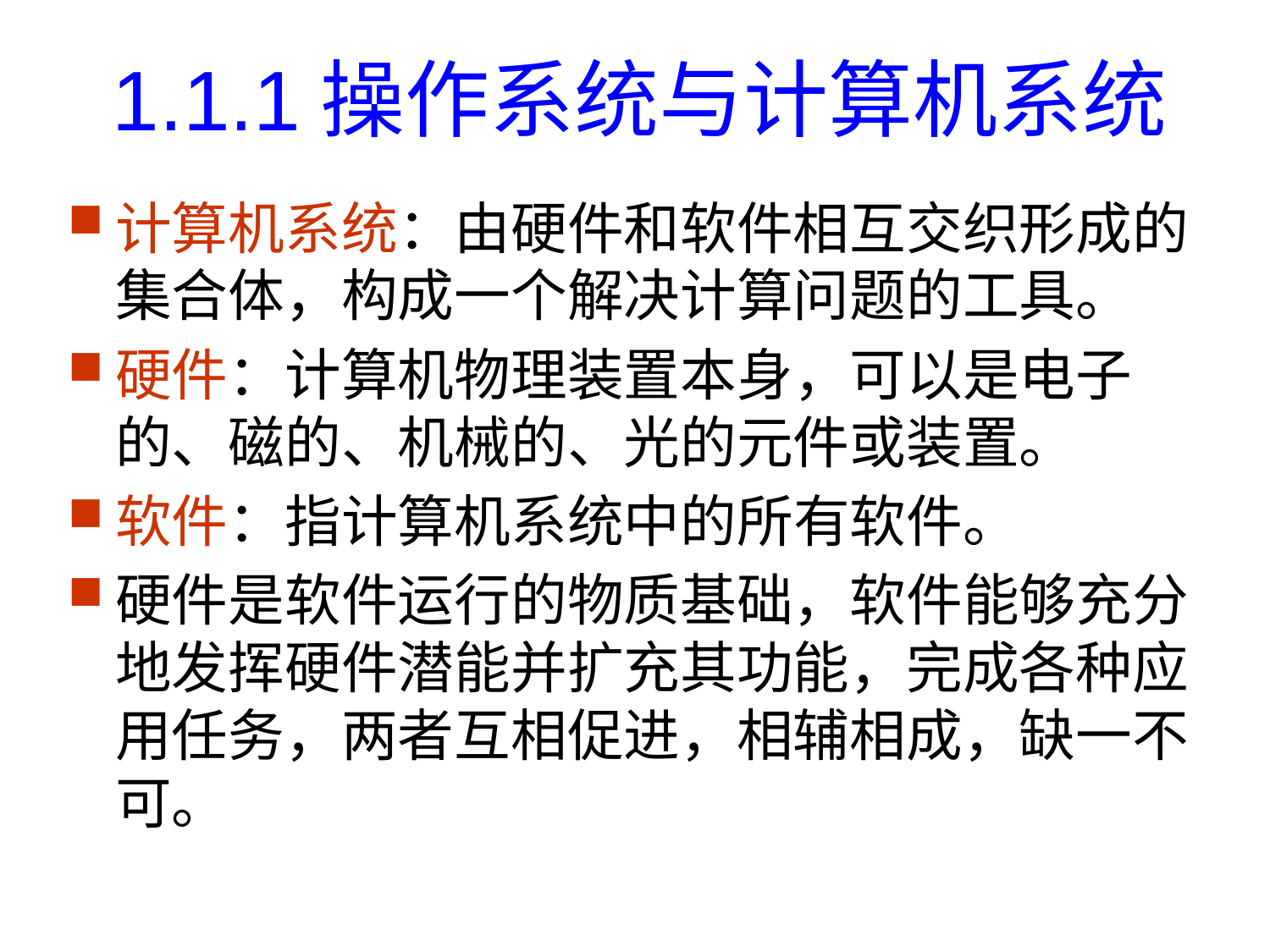

# 1.1.1操作系统与计算机系统
计算机系统：由硬件和软件相互交织形成的集合体，构成一个解决计算问题的工具。
硬件：计算机物理装置本身，可以是电子的、磁的、机械的、光的元件或装置。
软件：指计算机系统中的所有软件。
硬件是软件运行的物质基础，软件能够充分地发挥硬件潜能并扩充其功能，完成各种应用任务，两者互相促进，相辅相成，缺一不可。